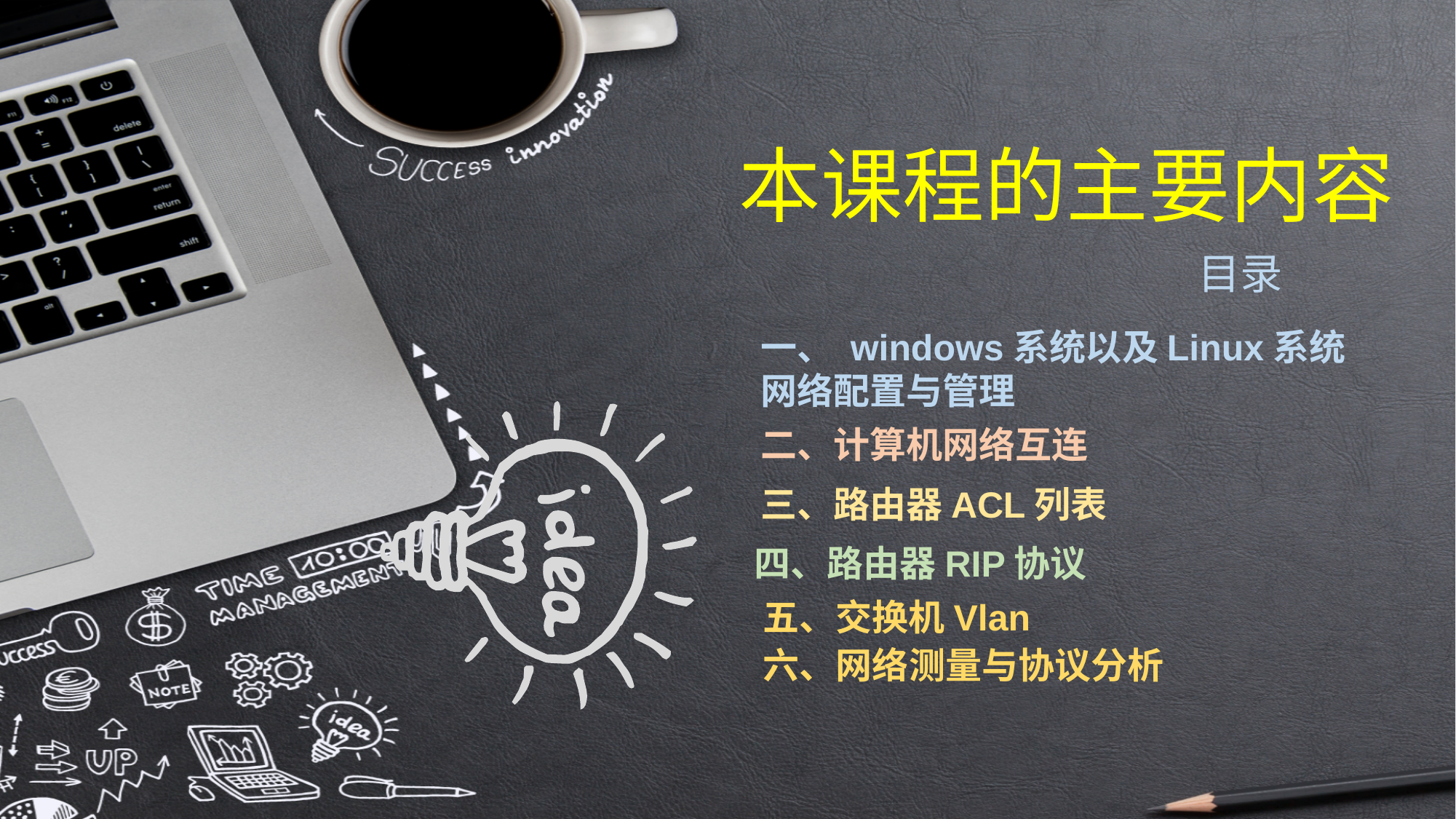

本课程的主要内容
目录
一、 windows系统以及Linux系统网络配置与管理

二、计算机网络互连

  三、路由器ACL列表
四、路由器RIP协议
五、交换机Vlan
六、网络测量与协议分析